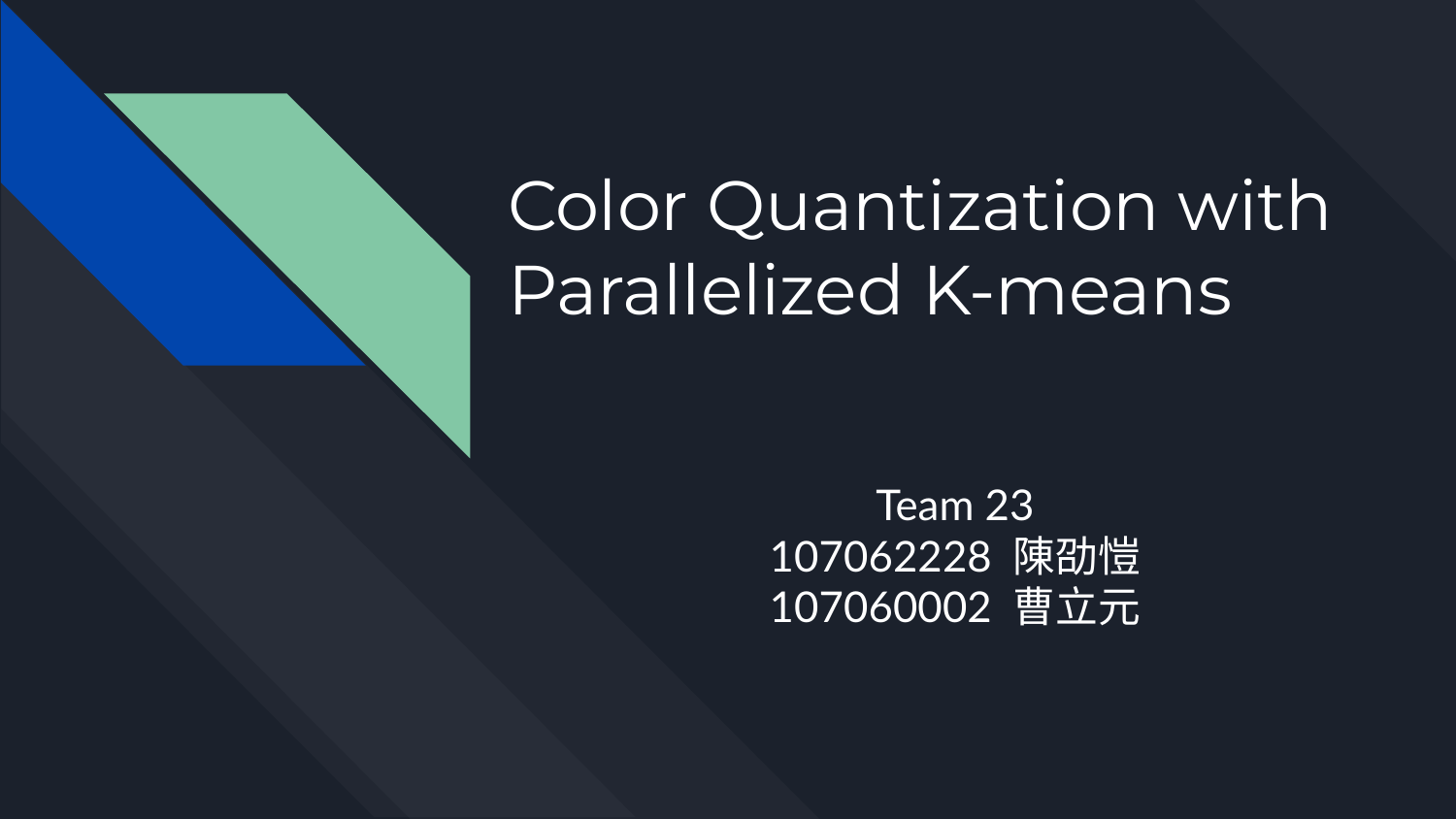

# Color Quantization with Parallelized K-means
Team 23
107062228 陳劭愷
107060002 曹立元